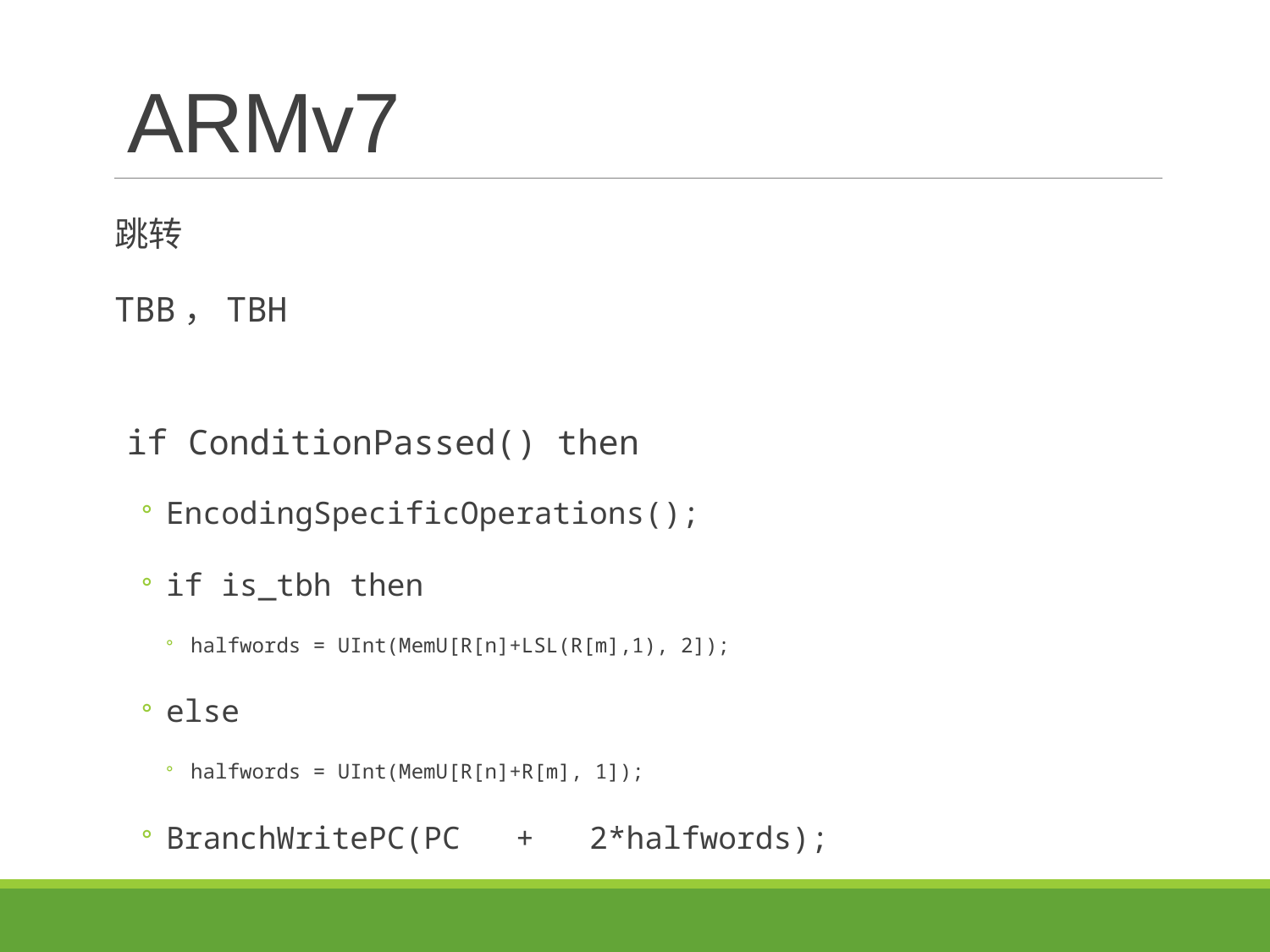

# ARMv7
跳转
TBB，TBH

if ConditionPassed() then
EncodingSpecificOperations();
if is_tbh then
halfwords = UInt(MemU[R[n]+LSL(R[m],1), 2]);
else
halfwords = UInt(MemU[R[n]+R[m], 1]);
BranchWritePC(PC   +   2*halfwords);